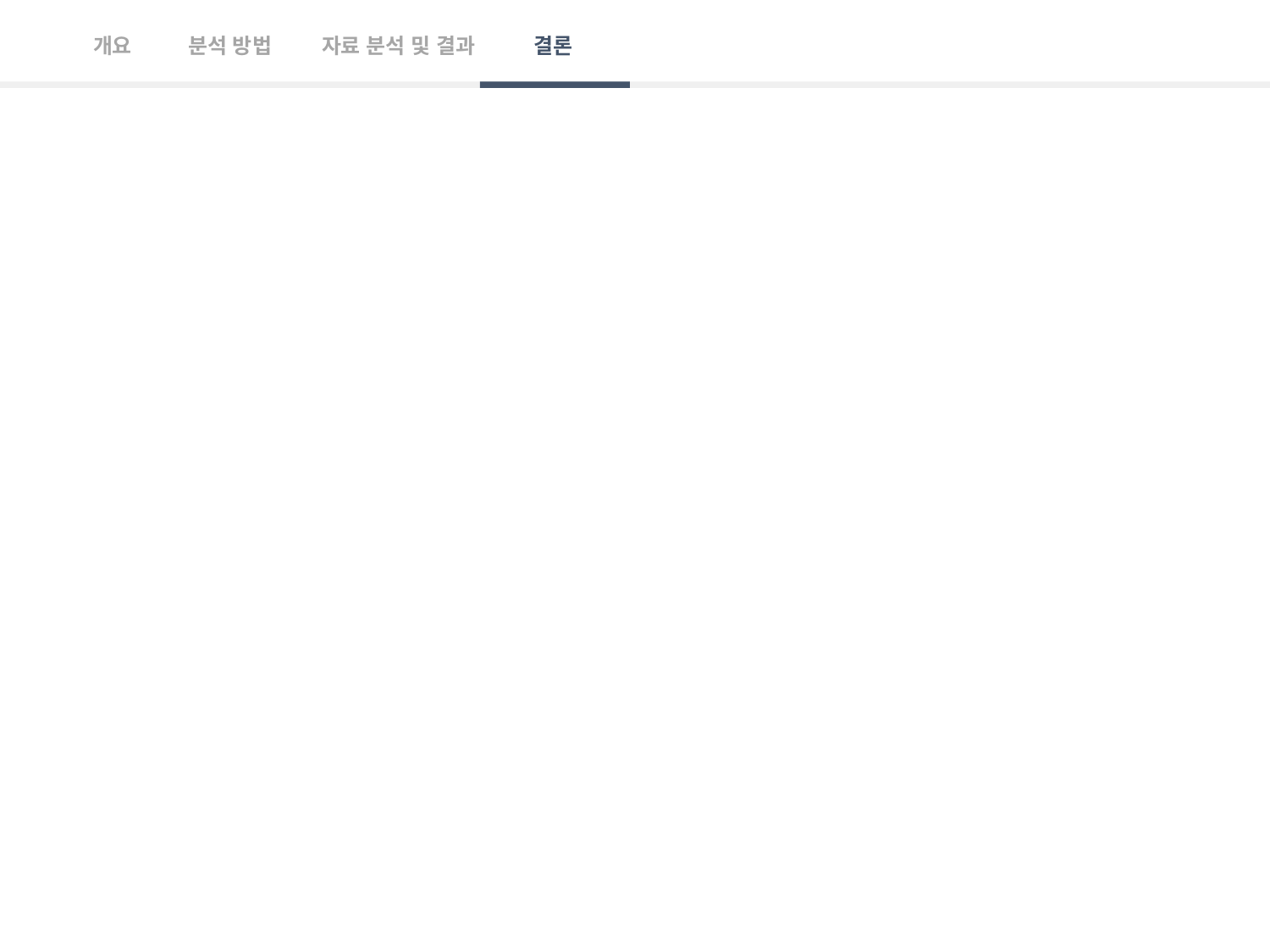

개요
분석 방법
자료 분석 및 결과
결론